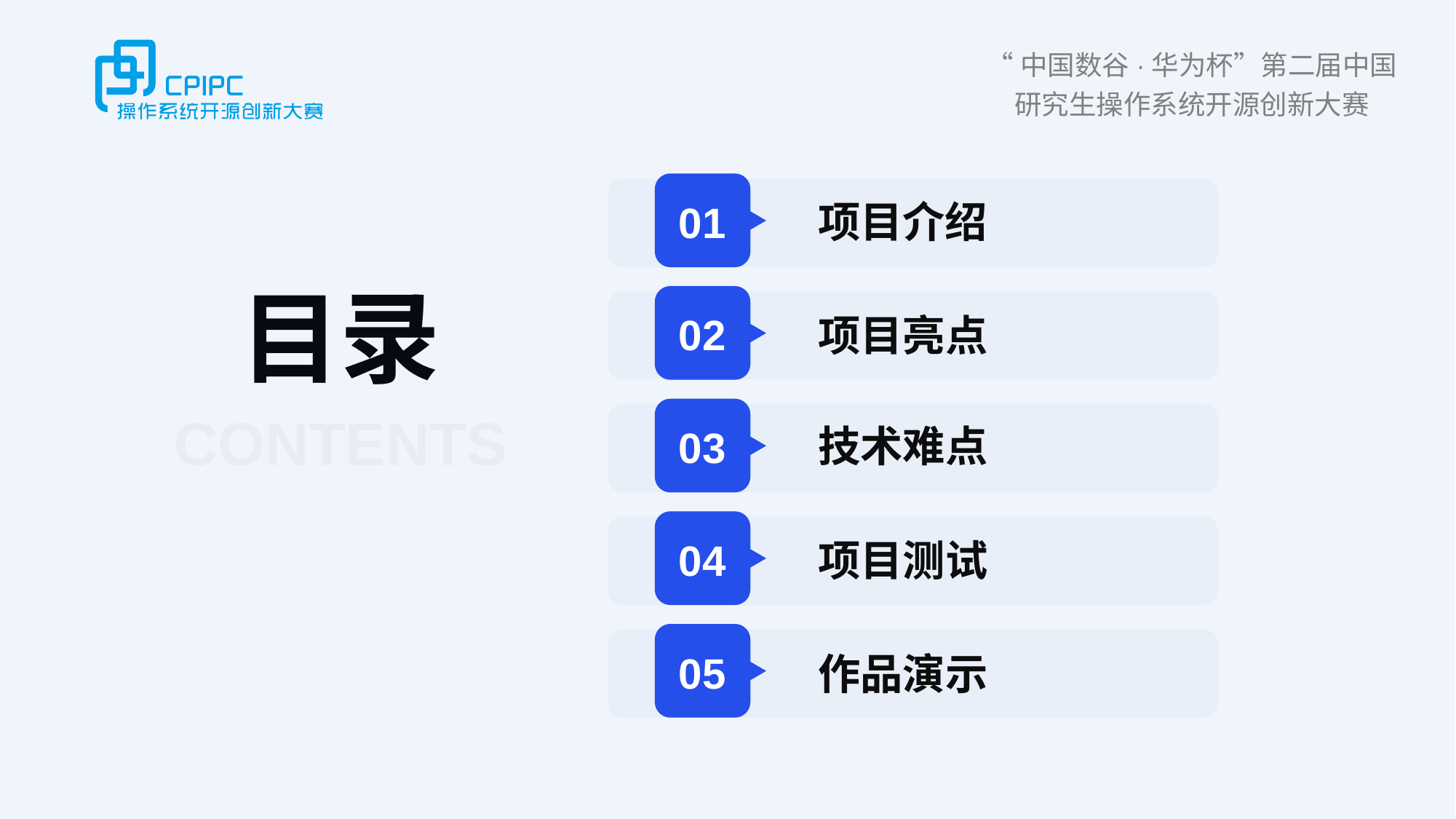

# 项目介绍
01

02
项目亮点

技术难点
03

项目测试
04

05
作品演示